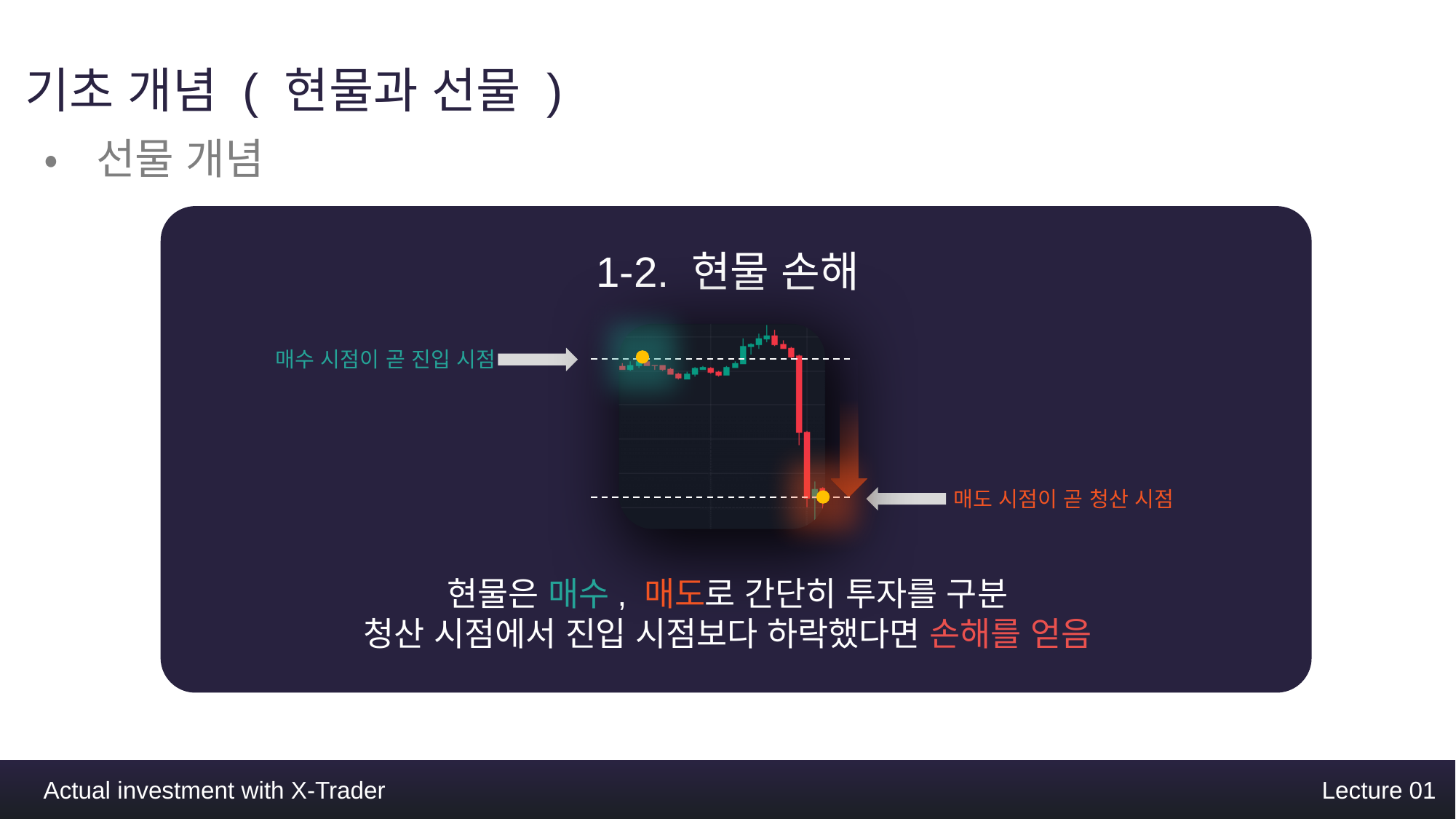

기초 개념 ( 현물과 선물 )
•선물 개념

1-2. 현물 손해

매수 시점이 곧 진입 시점

매도 시점이 곧 청산 시점

현물은 매수, 매도로 간단히 투자를 구분
청산 시점에서 진입 시점보다 하락했다면 손해를 얻음
Trading View – BTC1! chart

Actual investment with X-Trader
Lecture 01